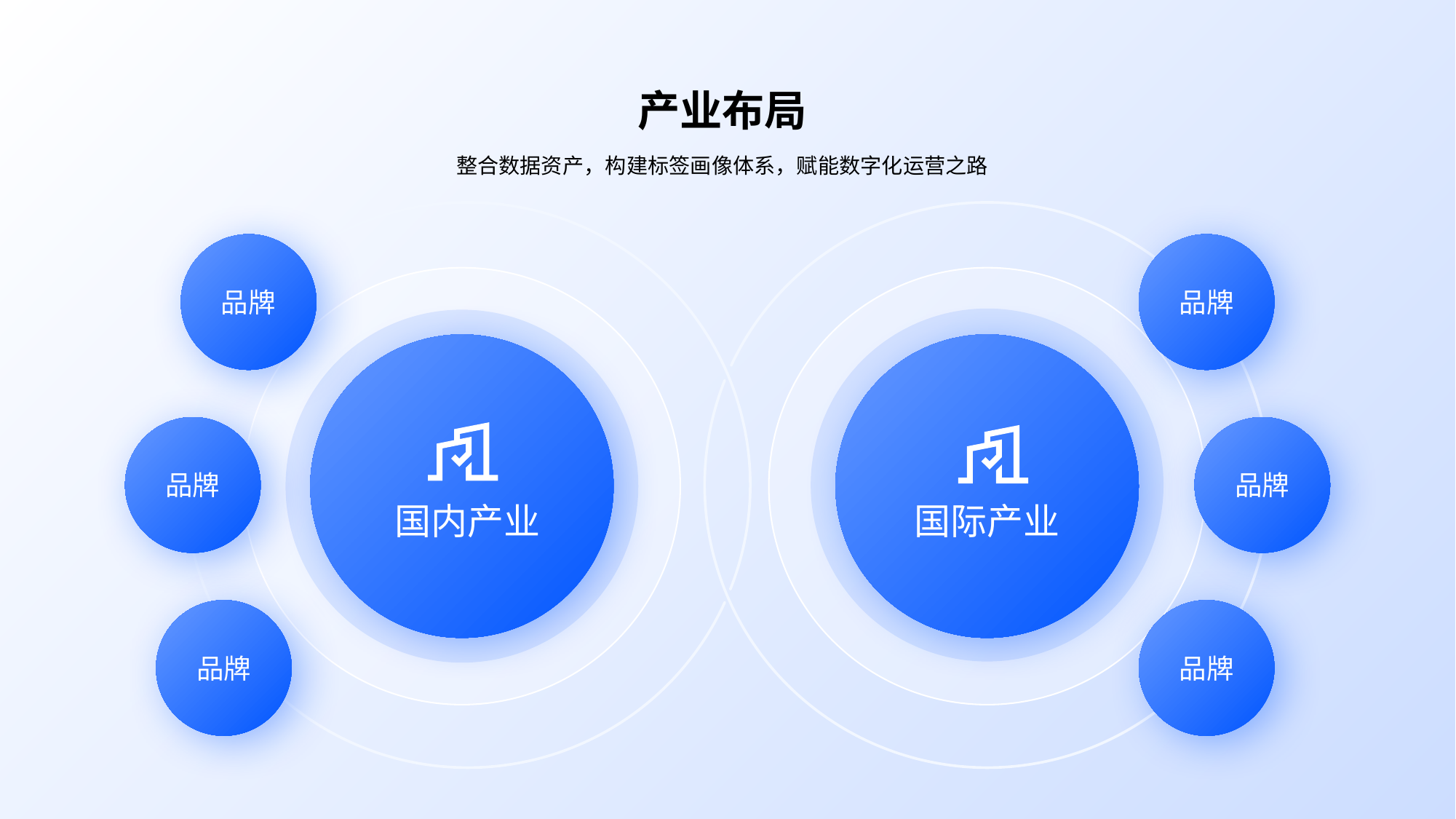

产业布局
整合数据资产，构建标签画像体系，赋能数字化运营之路

品牌

品牌

品牌

品牌

国内产业
国际产业

品牌

品牌